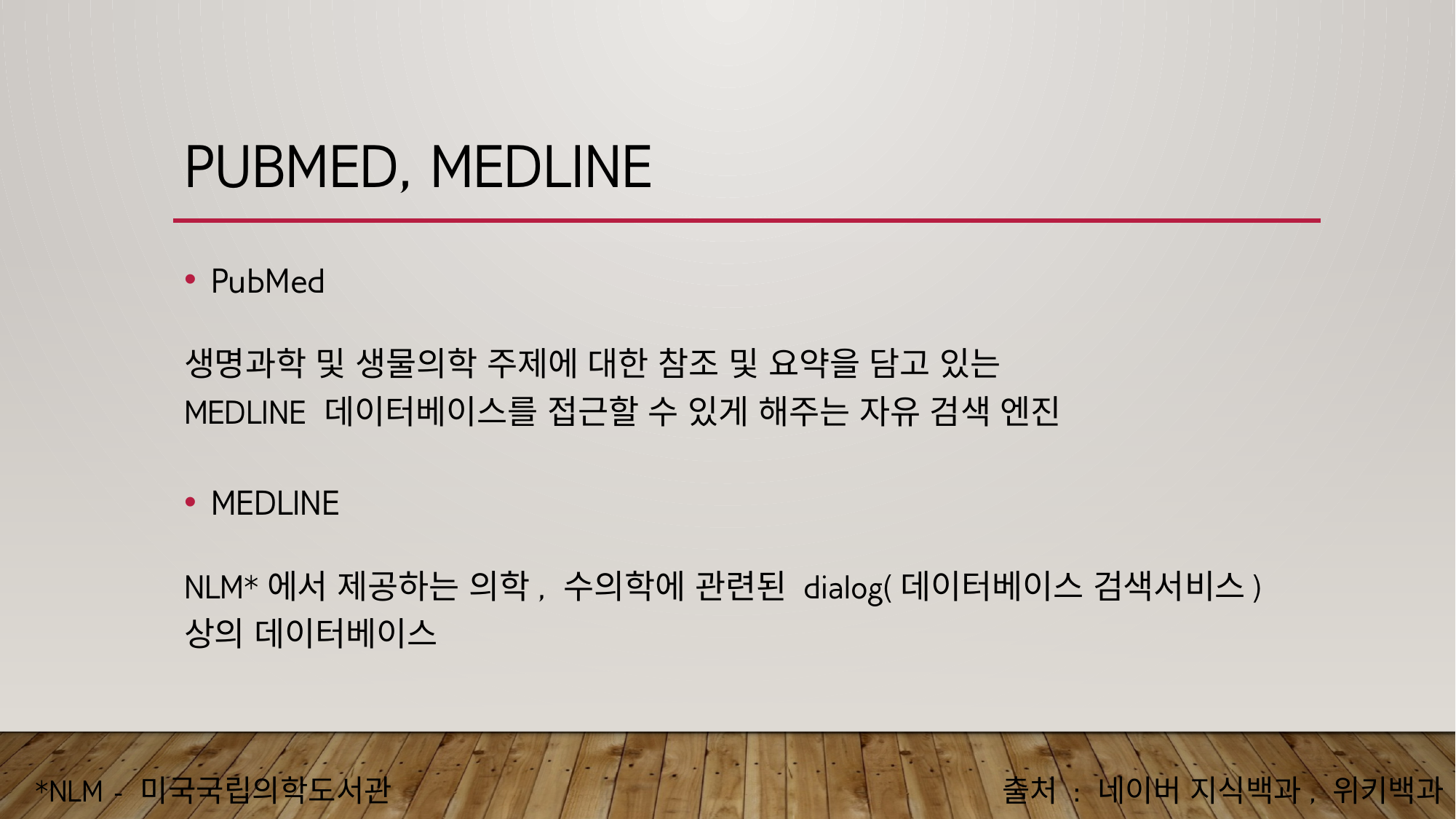

# Pubmed, medline
PubMed

생명과학 및 생물의학 주제에 대한 참조 및 요약을 담고 있는
MEDLINE 데이터베이스를 접근할 수 있게 해주는 자유 검색 엔진

MEDLINE

NLM*에서 제공하는 의학, 수의학에 관련된 dialog(데이터베이스 검색서비스) 상의 데이터베이스

*nlm - 미국국립의학도서관
출처 : 네이버 지식백과, 위키백과